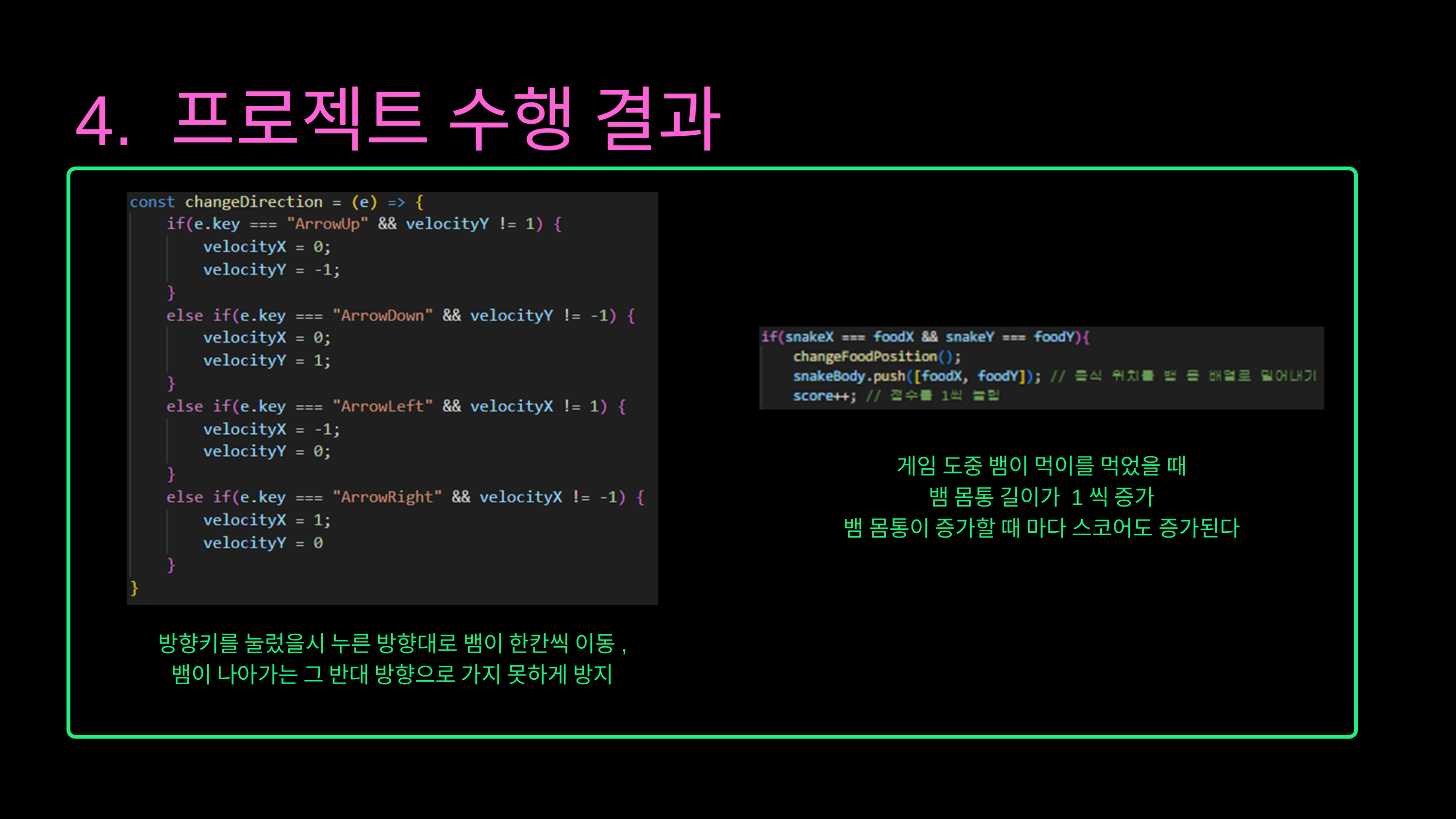

4. 프로젝트 수행 결과

게임 도중 뱀이 먹이를 먹었을 때
뱀 몸통 길이가 1씩 증가
뱀 몸통이 증가할 때 마다 스코어도 증가된다

방향키를 눌렀을시 누른 방향대로 뱀이 한칸씩 이동,
뱀이 나아가는 그 반대 방향으로 가지 못하게 방지